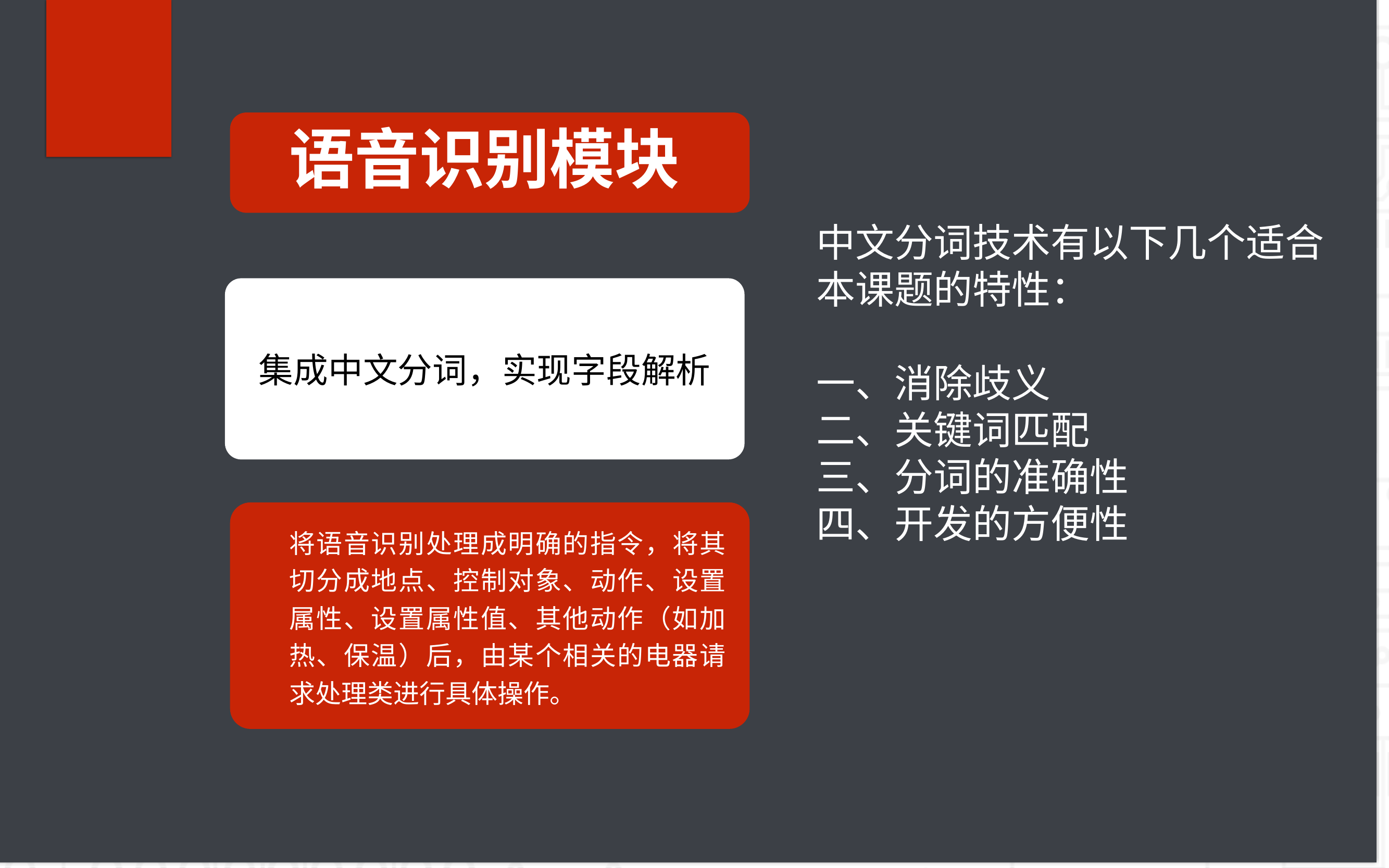

语音识别模块
中文分词技术有以下几个适合本课题的特性：

一、消除歧义
二、关键词匹配
三、分词的准确性
四、开发的方便性

集成中文分词，实现字段解析

将语音识别处理成明确的指令，将其切分成地点、控制对象、动作、设置属性、设置属性值、其他动作（如加热、保温）后，由某个相关的电器请求处理类进行具体操作。